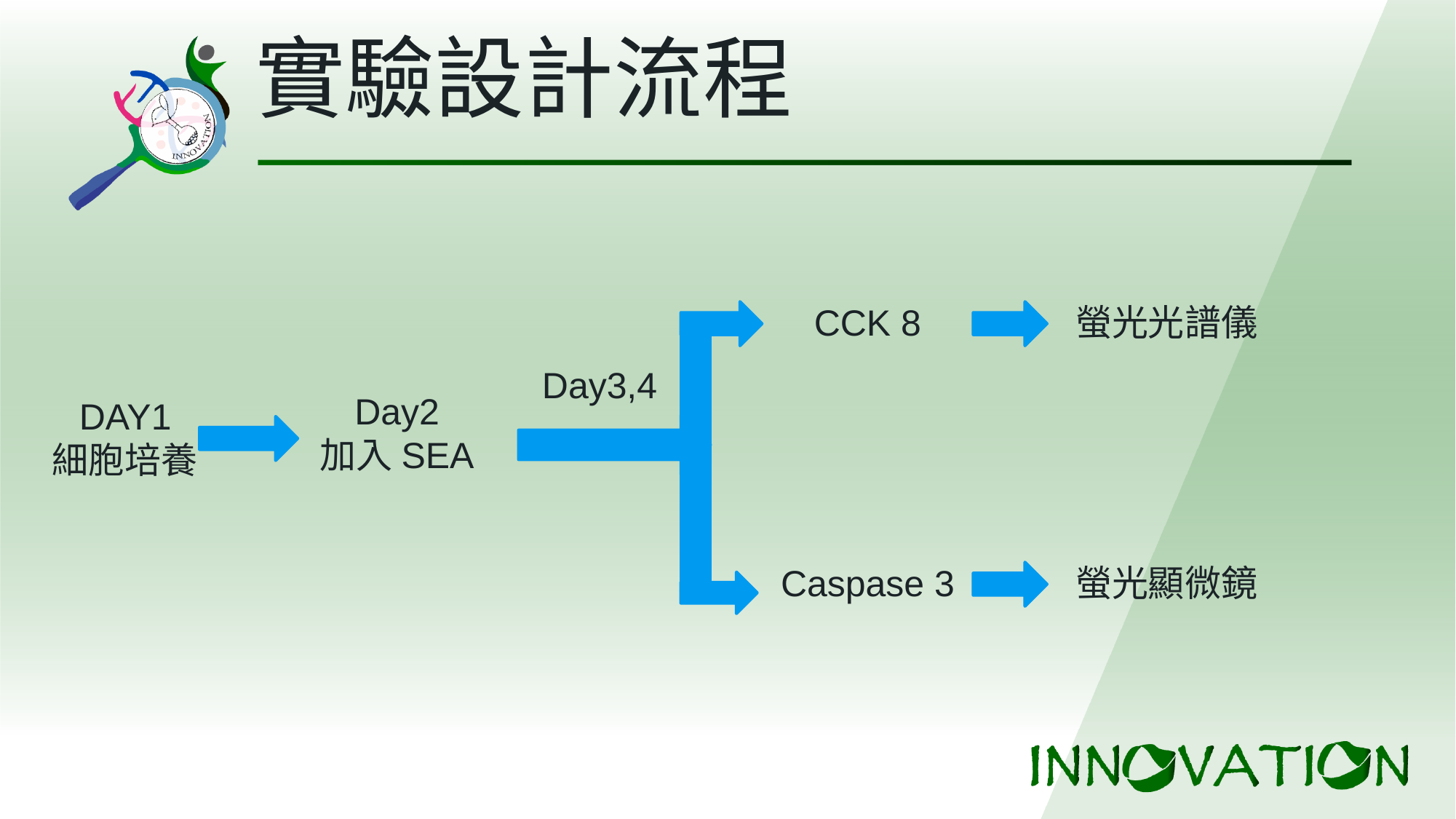

# 實驗設計流程
CCK 8
螢光光譜儀

Day3,4
Day2
加入SEA
DAY1
細胞培養

Caspase 3
螢光顯微鏡